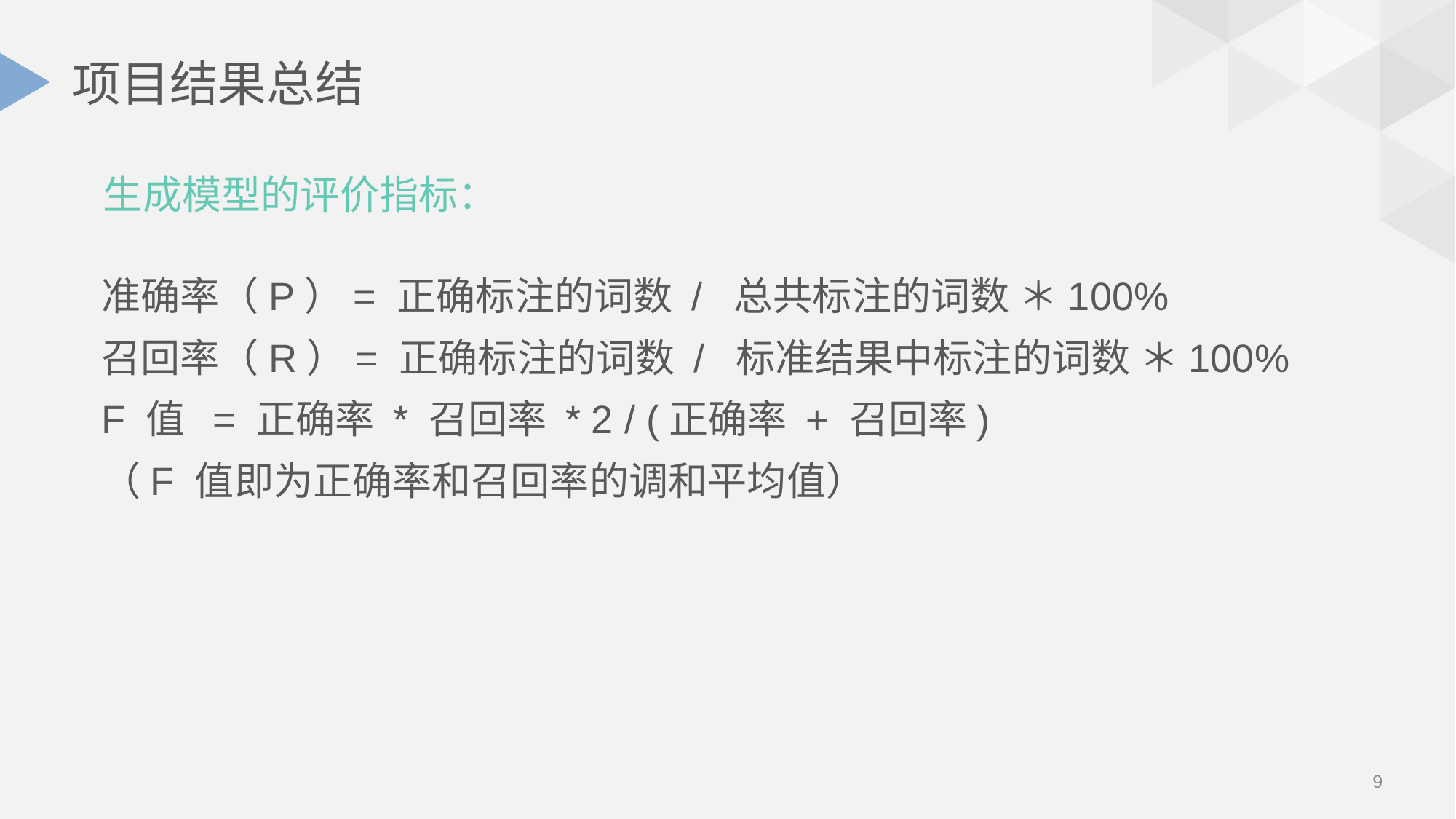

# 项目结果总结
生成模型的评价指标：

准确率（P）= 正确标注的词数 /  总共标注的词数 ＊100%
召回率（R）= 正确标注的词数 /  标准结果中标注的词数 ＊100%
F 值  = 正确率 * 召回率 * 2 / (正确率 + 召回率)
（F 值即为正确率和召回率的调和平均值）

9